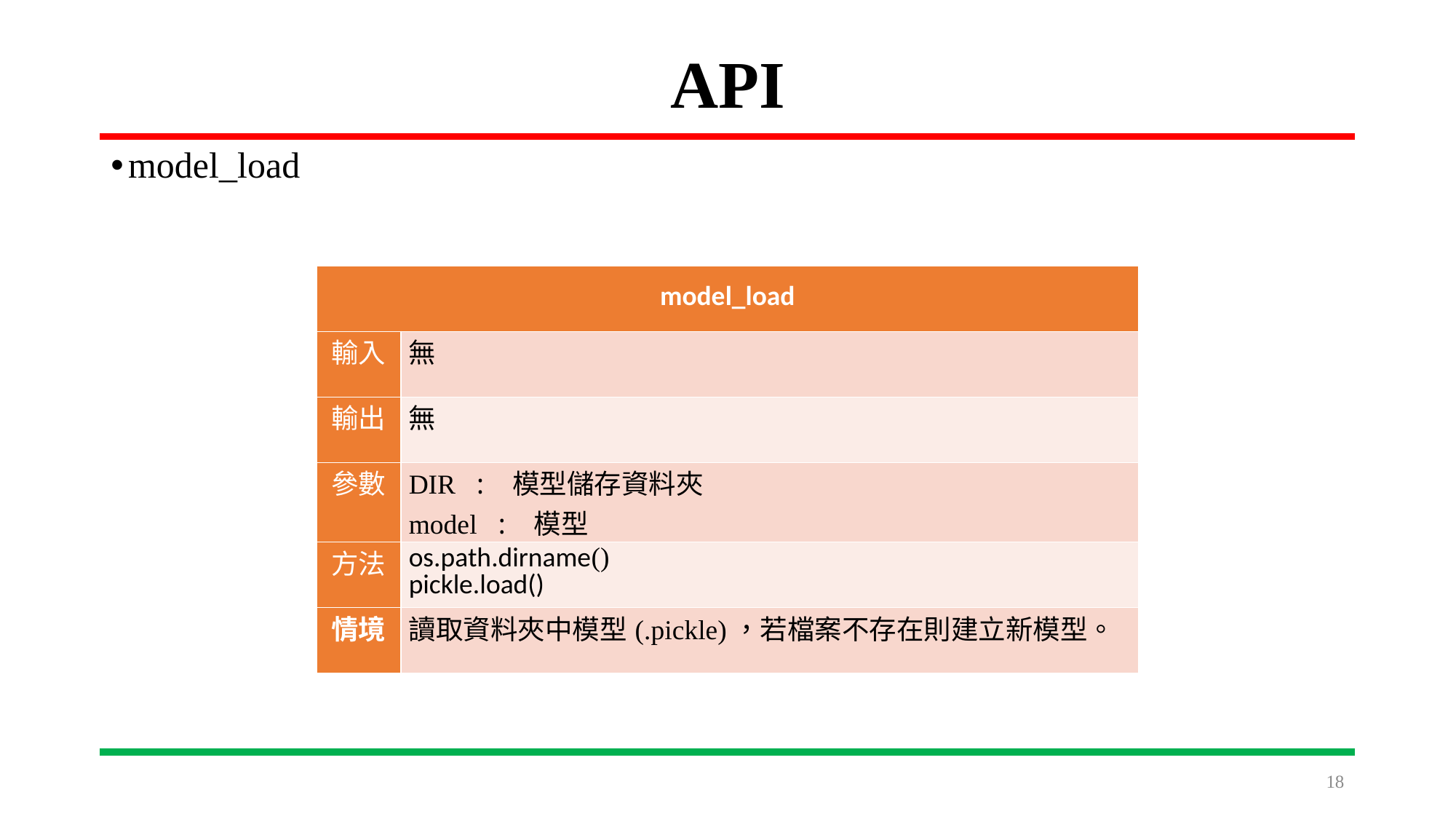

# API
model_load
| model\_load |  |
| --- | --- |
| 輸入 | 無 |
| 輸出 | 無 |
| 參數 | DIR : 模型儲存資料夾 model : 模型 |
| 方法 | os.path.dirname() pickle.load() |
| 情境 | 讀取資料夾中模型(.pickle)，若檔案不存在則建立新模型。 |
18